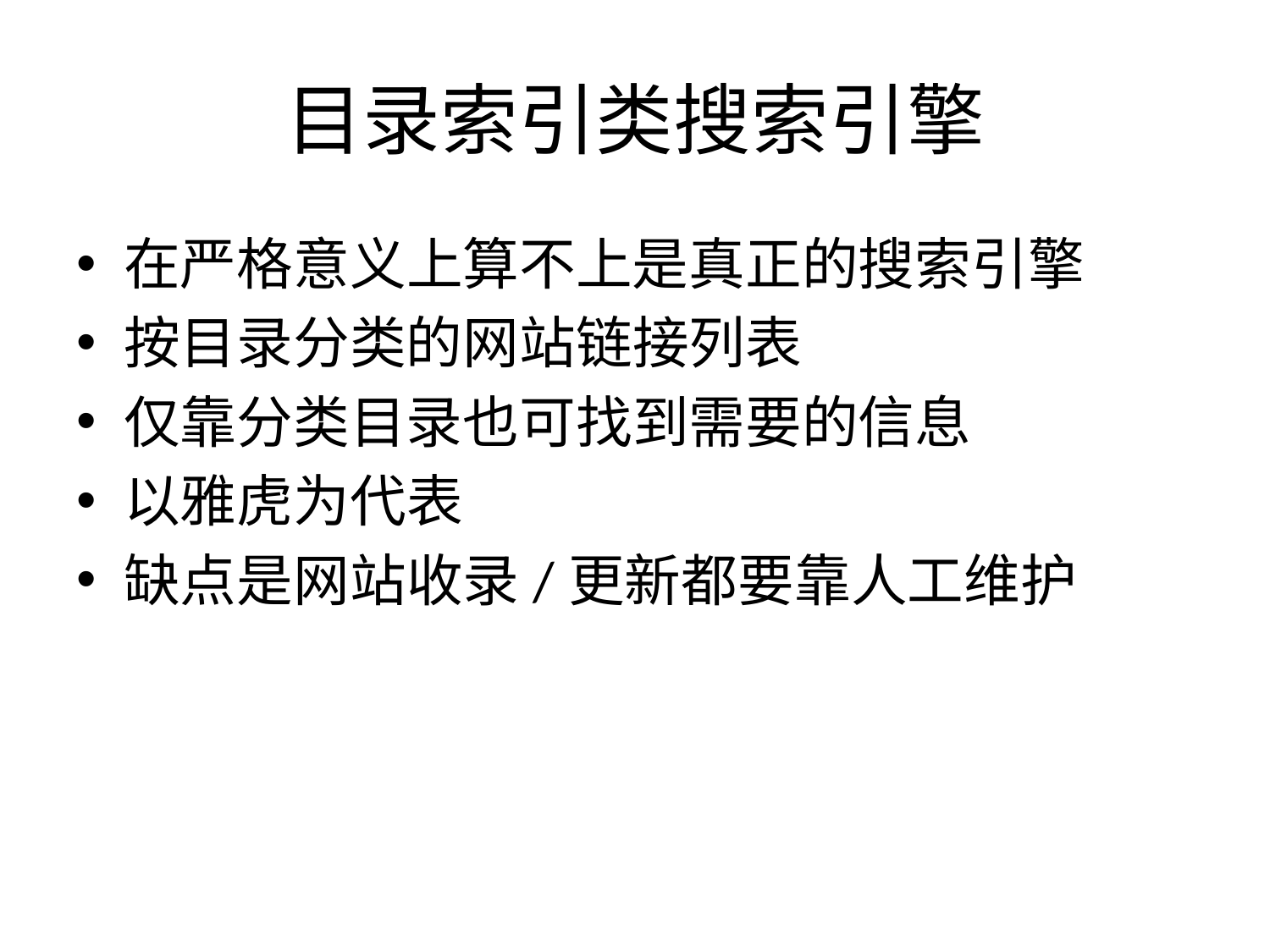

# 目录索引类搜索引擎
在严格意义上算不上是真正的搜索引擎
按目录分类的网站链接列表
仅靠分类目录也可找到需要的信息
以雅虎为代表
缺点是网站收录/更新都要靠人工维护